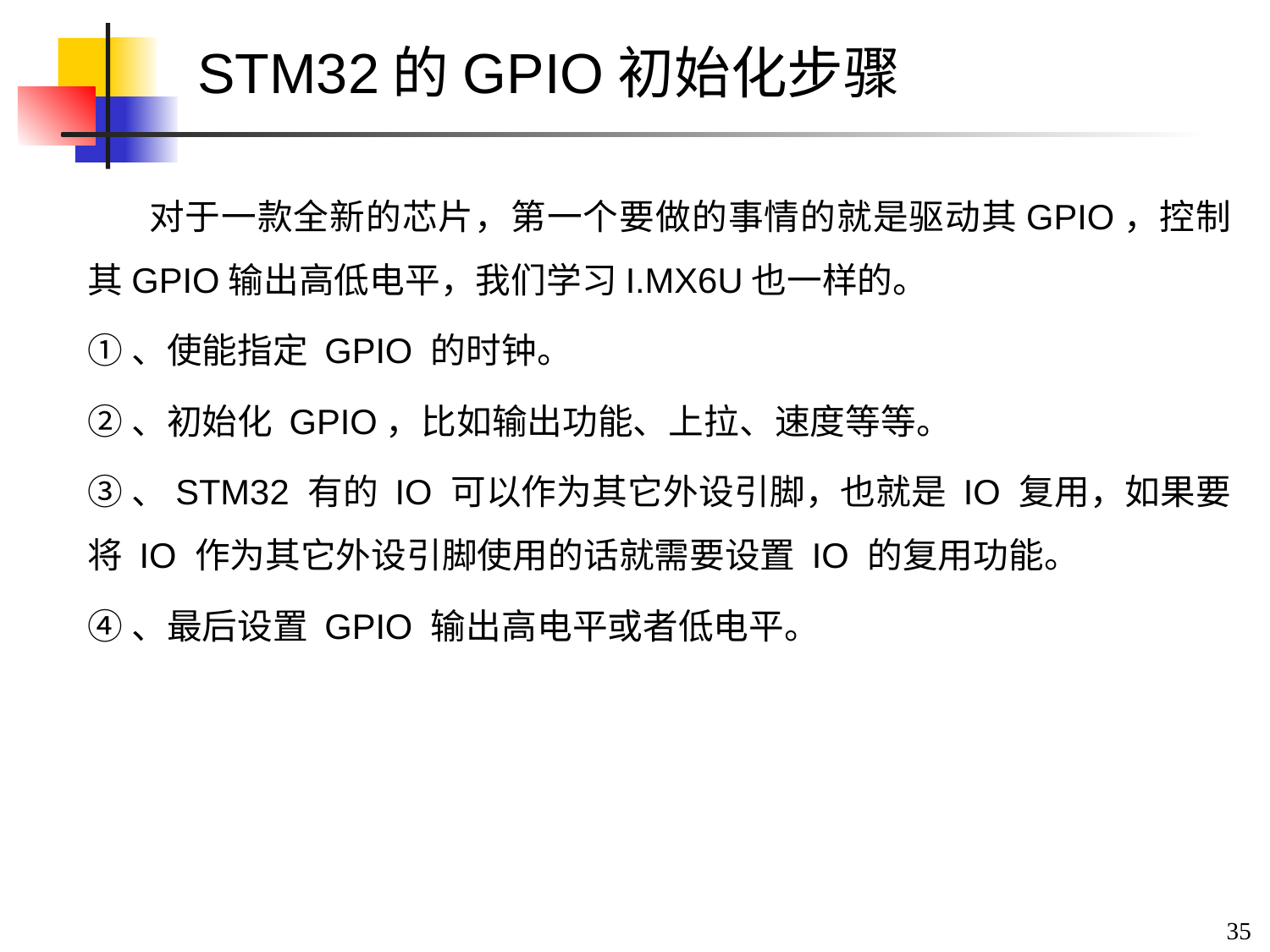

# STM32的GPIO初始化步骤
      对于一款全新的芯片，第一个要做的事情的就是驱动其GPIO，控制其GPIO输出高低电平，我们学习I.MX6U也一样的。
①、使能指定 GPIO 的时钟。
②、初始化 GPIO，比如输出功能、上拉、速度等等。
③、STM32 有的 IO 可以作为其它外设引脚，也就是 IO 复用，如果要将 IO 作为其它外设引脚使用的话就需要设置 IO 的复用功能。
④、最后设置 GPIO 输出高电平或者低电平。